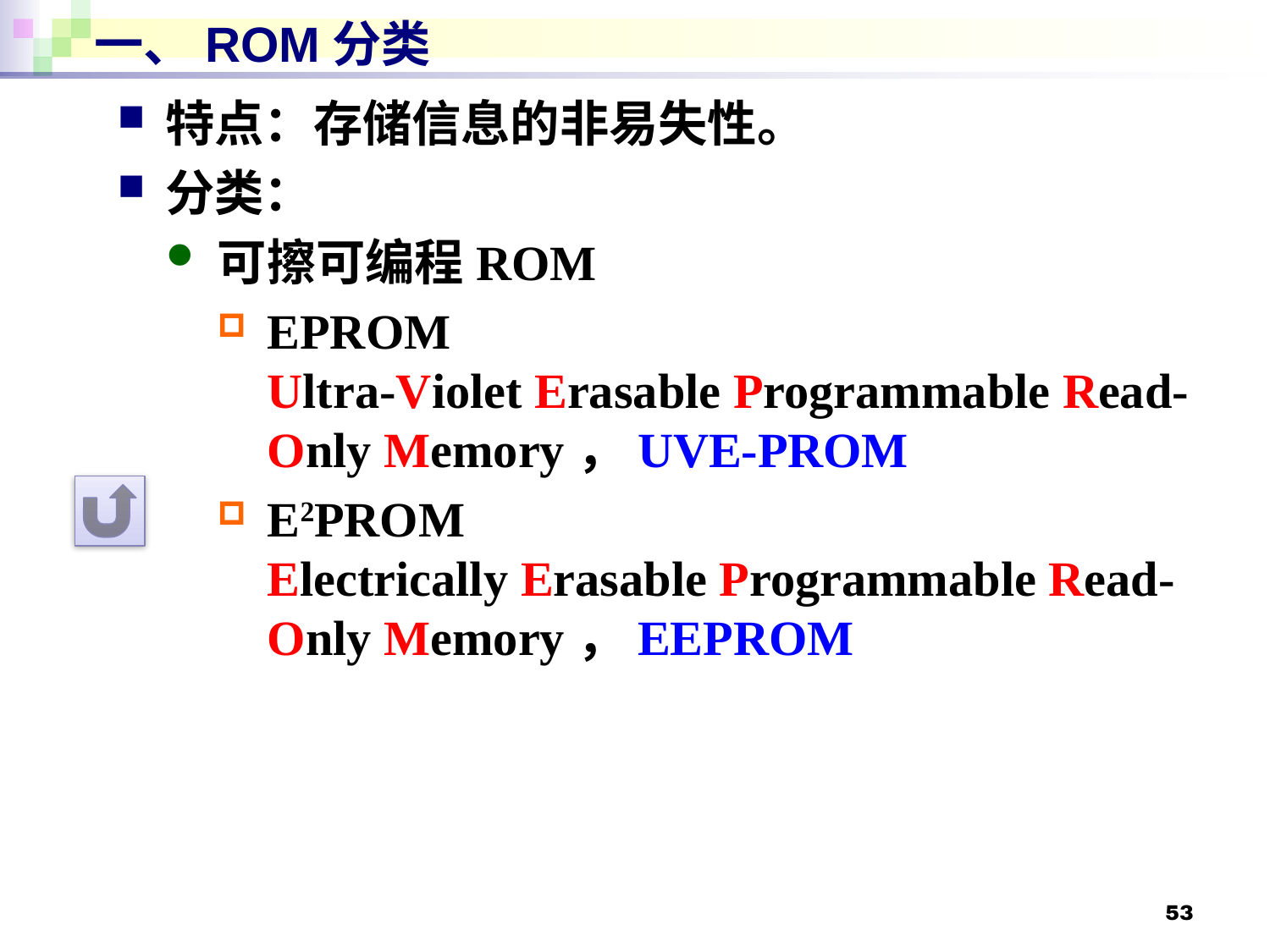

# 一、ROM分类
特点：存储信息的非易失性。
分类：
可擦可编程ROM
EPROM
Ultra-Violet Erasable Programmable Read-Only Memory，UVE-PROM
E2PROM
Electrically Erasable Programmable Read-Only Memory，EEPROM

53